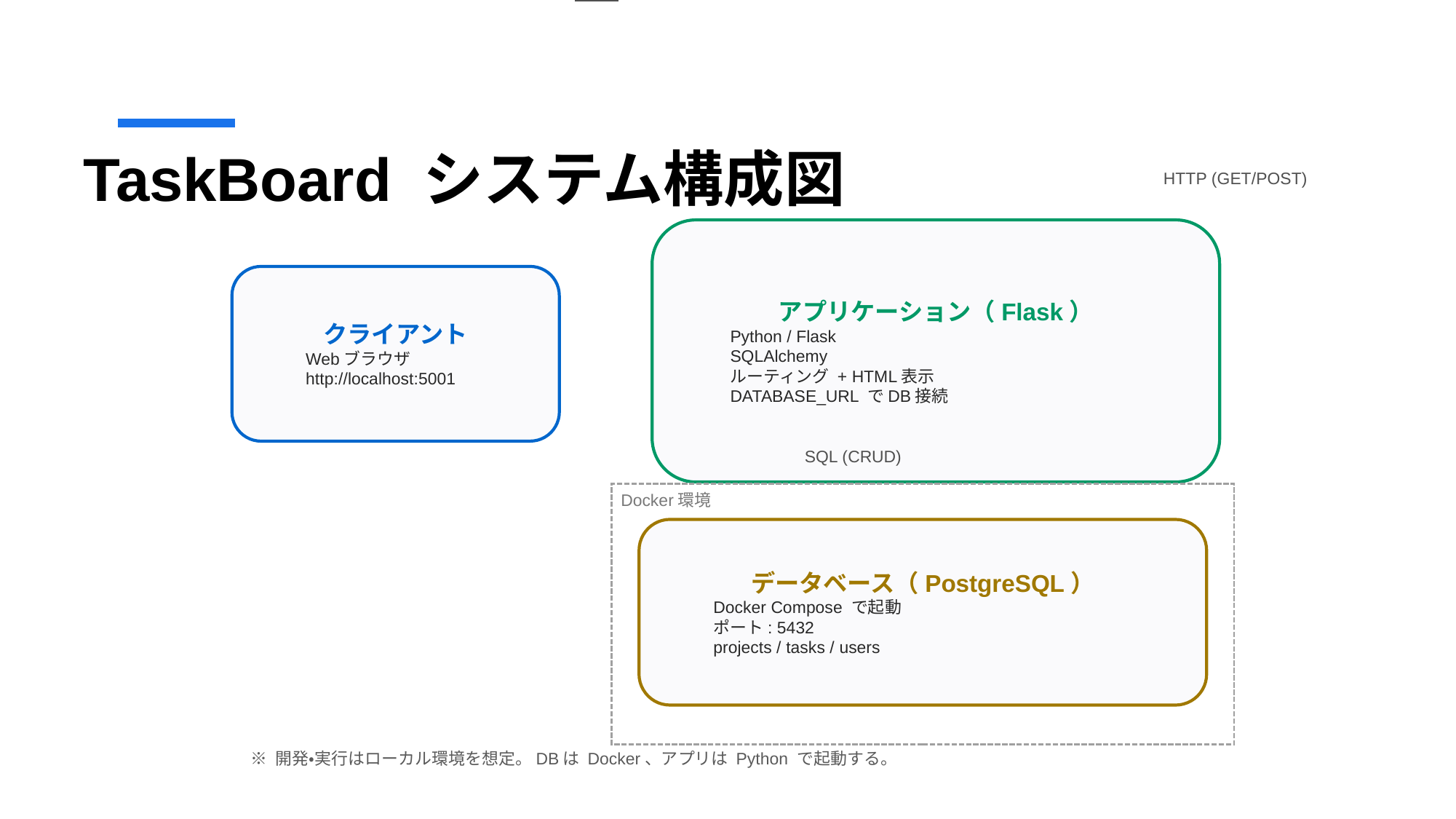

TaskBoard システム構成図
HTTP (GET/POST)
アプリケーション（Flask）
Python / Flask
SQLAlchemy
ルーティング + HTML表示
DATABASE_URL でDB接続
クライアント
Webブラウザ
http://localhost:5001
SQL (CRUD)

Docker環境
データベース（PostgreSQL）
Docker Compose で起動
ポート: 5432
projects / tasks / users
※ 開発・実行はローカル環境を想定。DBは Docker、アプリは Python で起動する。